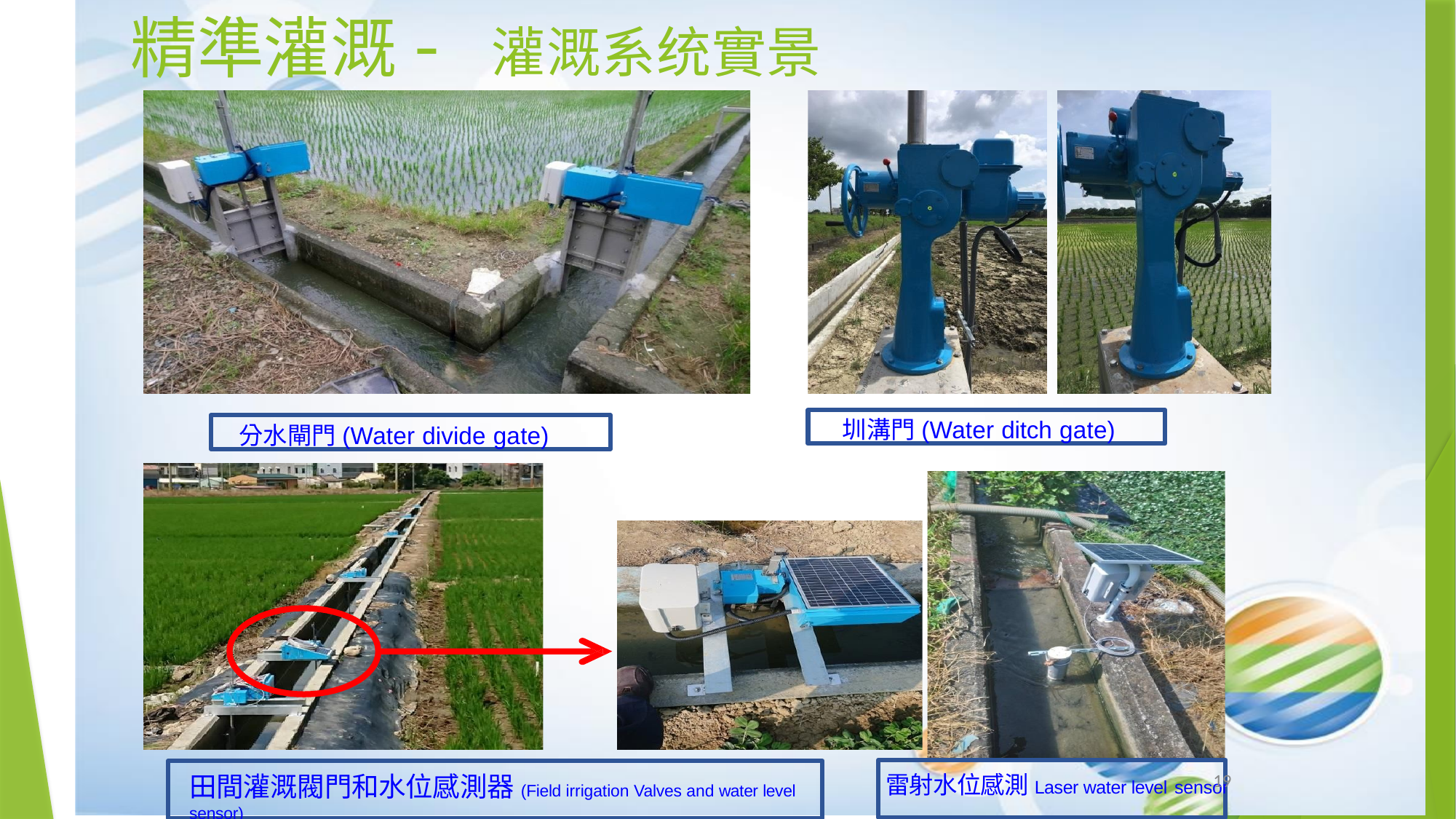

# 精準灌溉-  灌溉系统實景

圳溝門(Water ditch gate)
分水閘門(Water divide gate)
田間灌溉閥門和水位感測器(Field irrigation Valves and water level sensor)
雷射水位感測Laser water level sensor
19